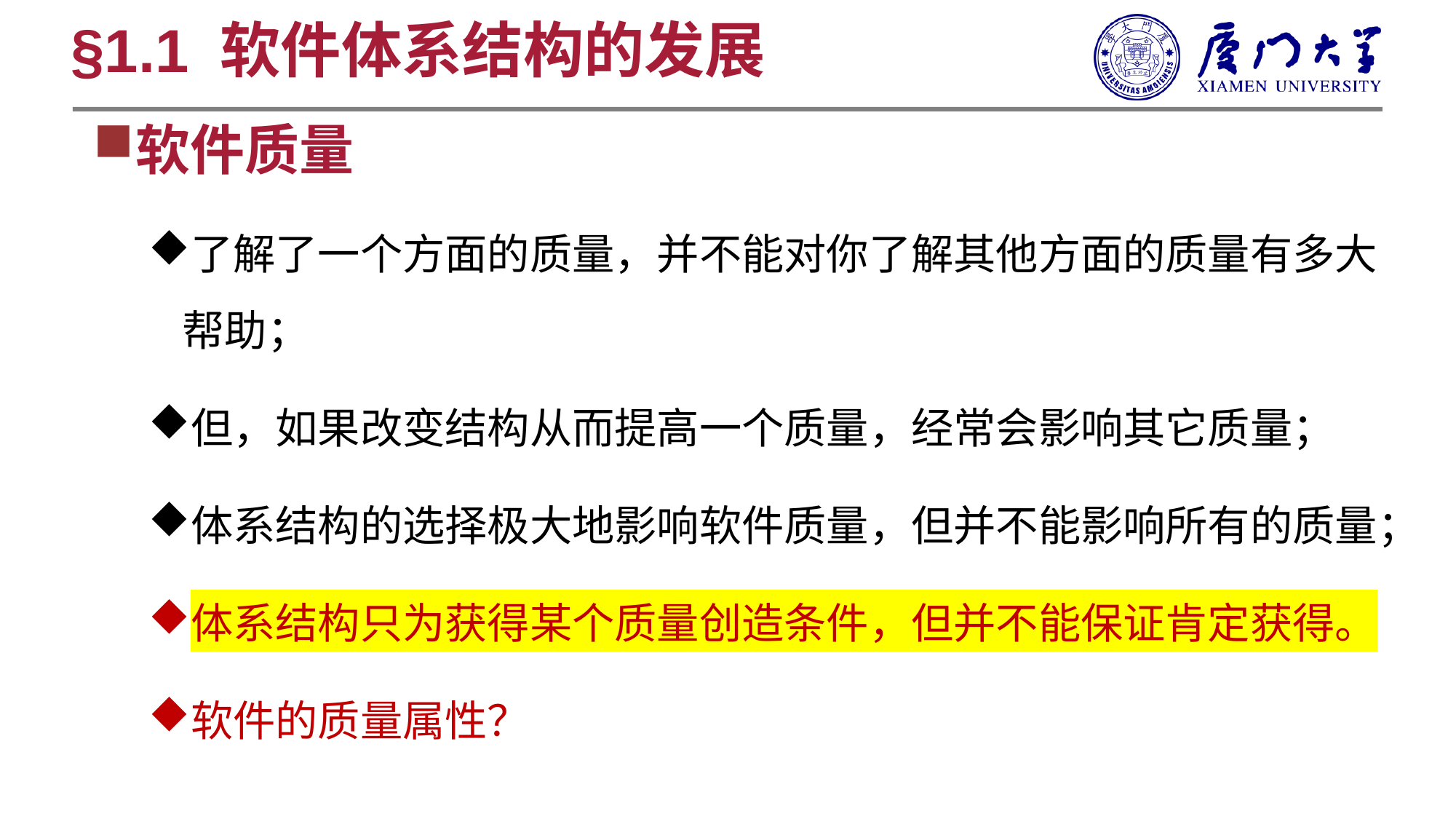

§1.1 软件体系结构的发展

软件质量
了解了一个方面的质量，并不能对你了解其他方面的质量有多大帮助；
但，如果改变结构从而提高一个质量，经常会影响其它质量；
体系结构的选择极大地影响软件质量，但并不能影响所有的质量；
体系结构只为获得某个质量创造条件，但并不能保证肯定获得。
软件的质量属性？